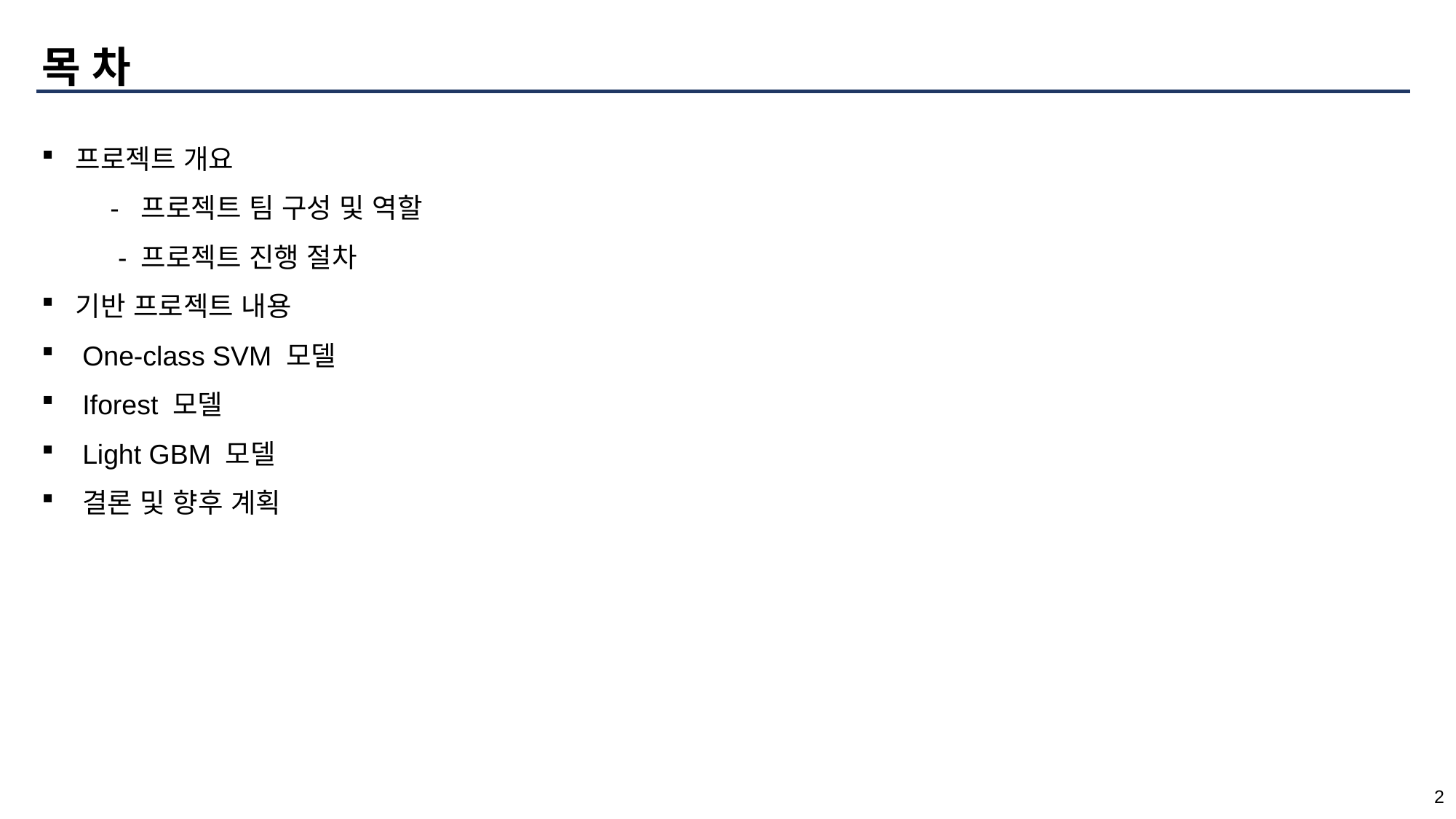

목 차
프로젝트 개요
         -  프로젝트 팀 구성 및 역할
          - 프로젝트 진행 절차
기반 프로젝트 내용
One-class SVM 모델
Iforest 모델
Light GBM 모델
결론 및 향후 계획
data

2